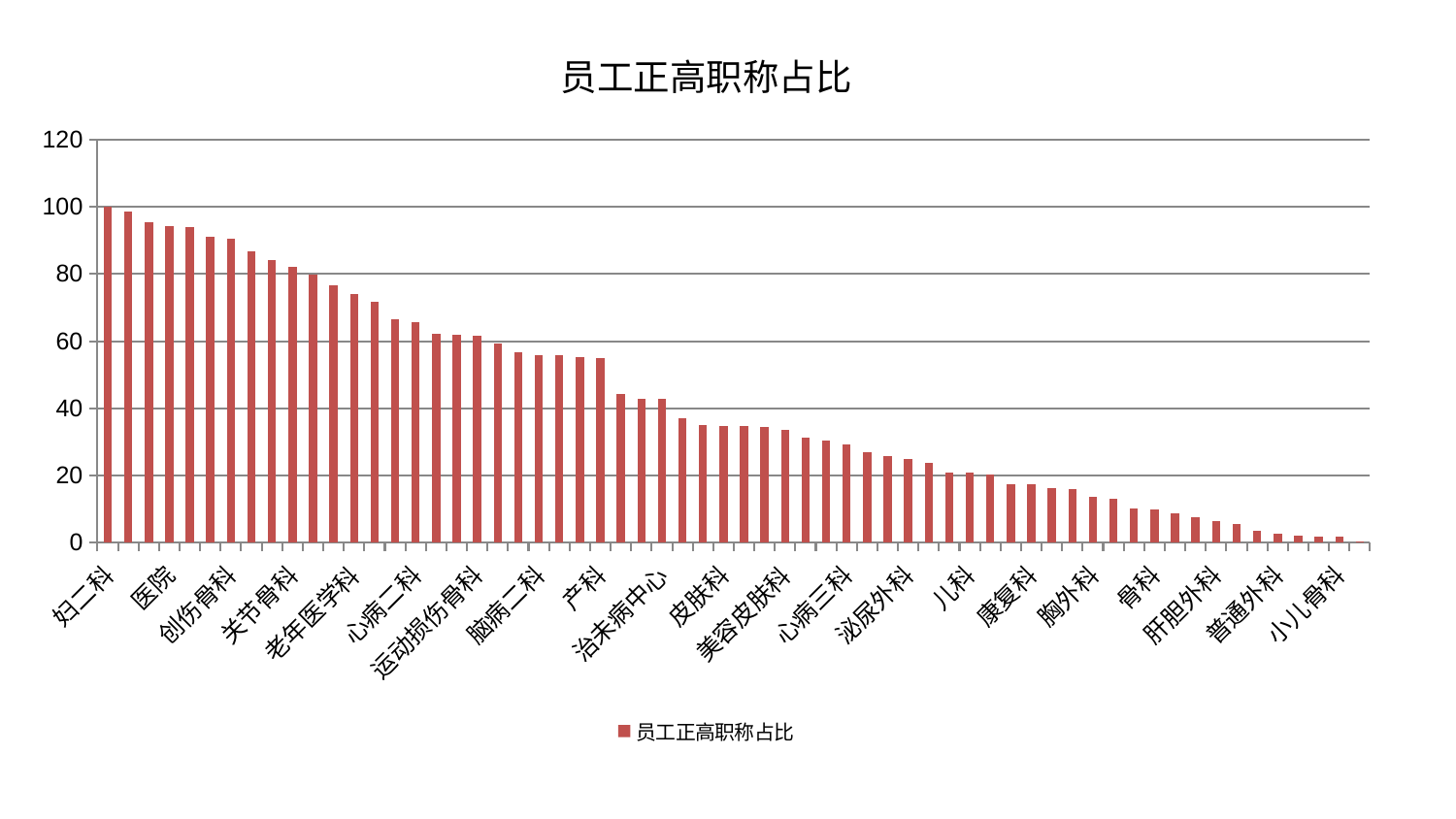

### Chart: 员工正高职称占比

| Category | 员工正高职称占比 |
|---|---|
| 妇二科 | 100.0 |
| 脊柱骨科 | 98.56051744529988 |
| 口腔科 | 95.37615807921452 |
| 医院 | 94.26514396625456 |
| 神经外科 | 93.8808958922849 |
| 周围血管科 | 91.17096931665678 |
| 创伤骨科 | 90.62392400837487 |
| 呼吸内科 | 86.62059939352146 |
| 神经内科 | 84.24156065471168 |
| 关节骨科 | 82.17177441624011 |
| 微创骨科 | 79.91792407893391 |
| 乳腺甲状腺外科 | 76.67623238040827 |
| 老年医学科 | 73.99377944441052 |
| 眼科 | 71.81994432902233 |
| 男科 | 66.44161056423944 |
| 心病二科 | 65.59435077380348 |
| 肝病科 | 62.140181485798436 |
| 肾脏内科 | 61.86635160022477 |
| 运动损伤骨科 | 61.694836532767425 |
| 显微骨科 | 59.31773912905669 |
| 肛肠科 | 56.78786615307556 |
| 脑病二科 | 55.84514167465155 |
| 风湿病科 | 55.81341831422477 |
| 心病四科 | 55.21393688677266 |
| 产科 | 54.88878196400629 |
| 妇科妇二科合并 | 44.195753749101755 |
| 脾胃病科 | 42.92188608839131 |
| 治未病中心 | 42.905105797227336 |
| 脑病三科 | 37.08884081902852 |
| 推拿科 | 35.060288835718914 |
| 皮肤科 | 34.838053454073844 |
| 耳鼻喉科 | 34.81976701544709 |
| 妇科 | 34.39733235528609 |
| 美容皮肤科 | 33.63607469122728 |
| 西区重症医学科 | 31.39825447369951 |
| 针灸科 | 30.424980887243375 |
| 心病三科 | 29.332567200389867 |
| 东区重症医学科 | 26.95828643849678 |
| 东区肾病科 | 25.829034139642083 |
| 泌尿外科 | 24.995355333913512 |
| 肿瘤内科 | 23.65733216082202 |
| 身心医学科 | 20.77760631968141 |
| 儿科 | 20.752627877488738 |
| 综合内科 | 20.377463222004163 |
| 脾胃科消化科合并 | 17.466098152143235 |
| 康复科 | 17.45315670510452 |
| 心血管内科 | 16.33843998621811 |
| 脑病一科 | 16.01741344624378 |
| 胸外科 | 13.602782967048402 |
| 中医外治中心 | 12.961704392089429 |
| 重症医学科 | 10.037689542663097 |
| 骨科 | 9.859113474777965 |
| 肾病科 | 8.775272131858209 |
| 血液科 | 7.629039323187638 |
| 肝胆外科 | 6.2851119196762735 |
| 内分泌科 | 5.560612868114318 |
| 消化内科 | 3.65071084141558 |
| 普通外科 | 2.7083152902909866 |
| 中医经典科 | 2.0236042436725454 |
| 小儿推拿科 | 1.8169432770381526 |
| 小儿骨科 | 1.7250399387256634 |
| 心病一科 | 0.2505307854901168 |
100